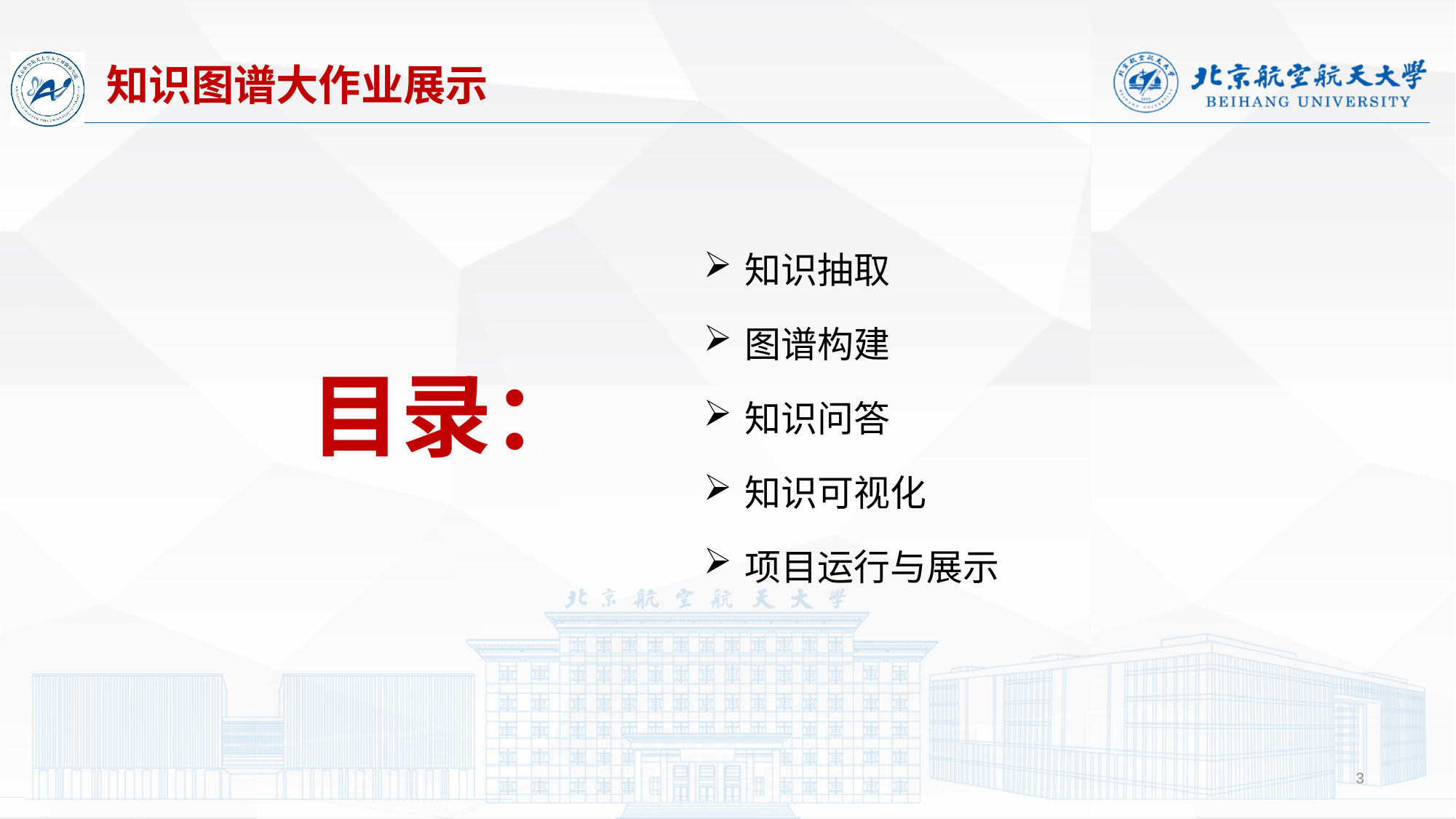

知识图谱大作业展示
知识抽取
图谱构建
知识问答
知识可视化
项目运行与展示
目录：

3